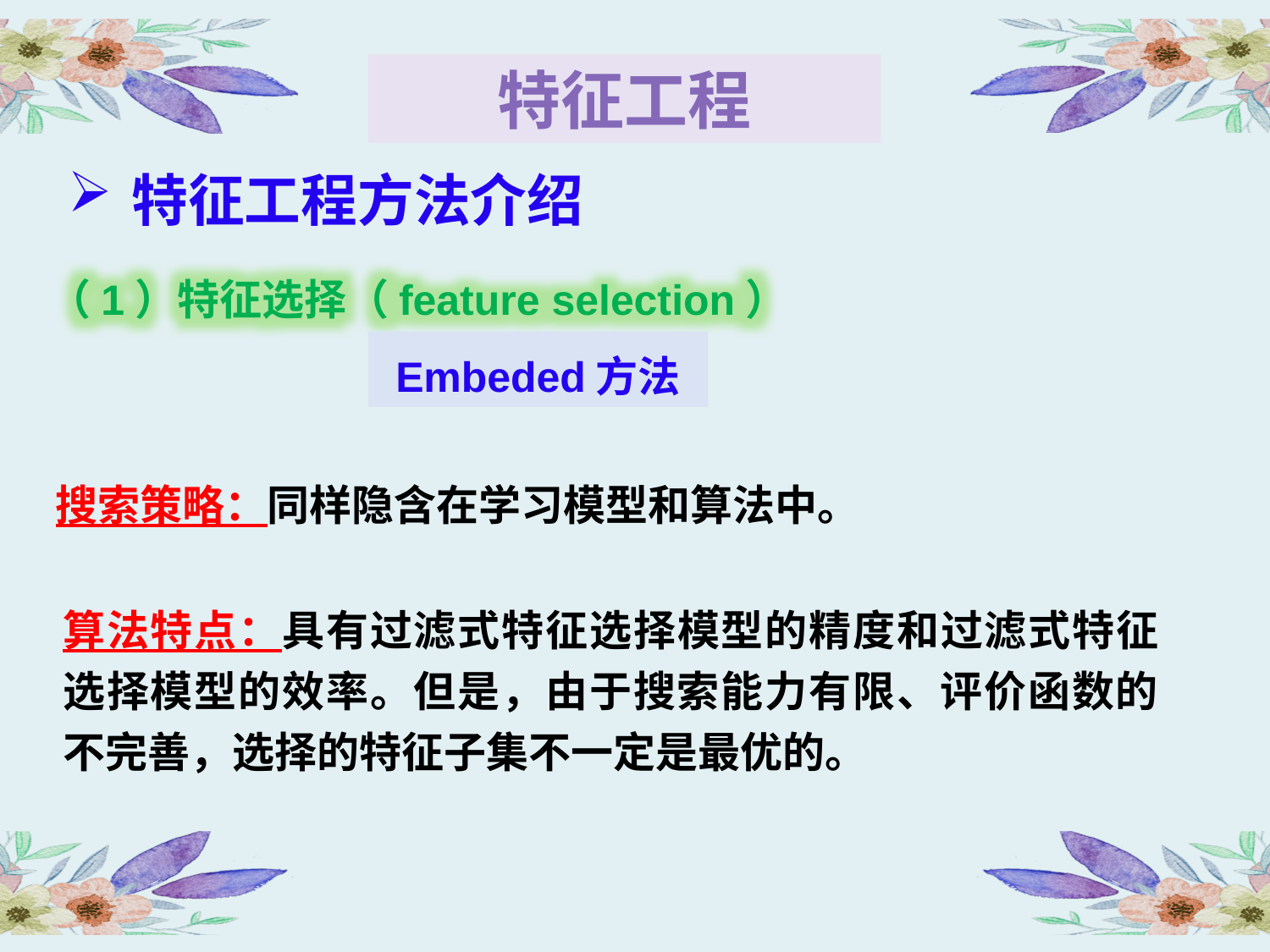

特征工程
特征工程方法介绍
（1）特征选择（feature selection）
Embeded方法
搜索策略：同样隐含在学习模型和算法中。
算法特点：具有过滤式特征选择模型的精度和过滤式特征选择模型的效率。但是，由于搜索能力有限、评价函数的不完善，选择的特征子集不一定是最优的。